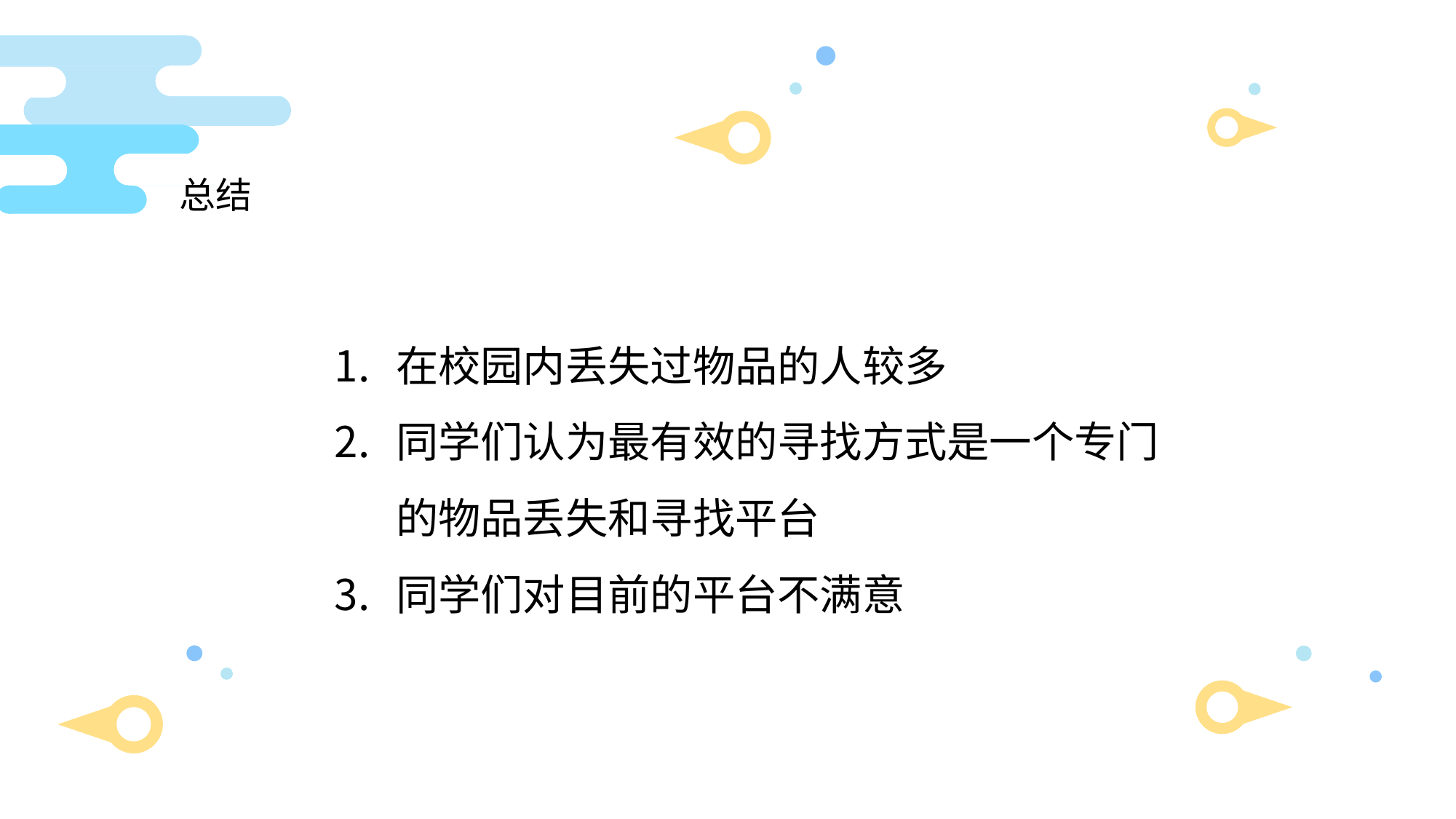

总结

在校园内丢失过物品的人较多
同学们认为最有效的寻找方式是一个专门的物品丢失和寻找平台
同学们对目前的平台不满意